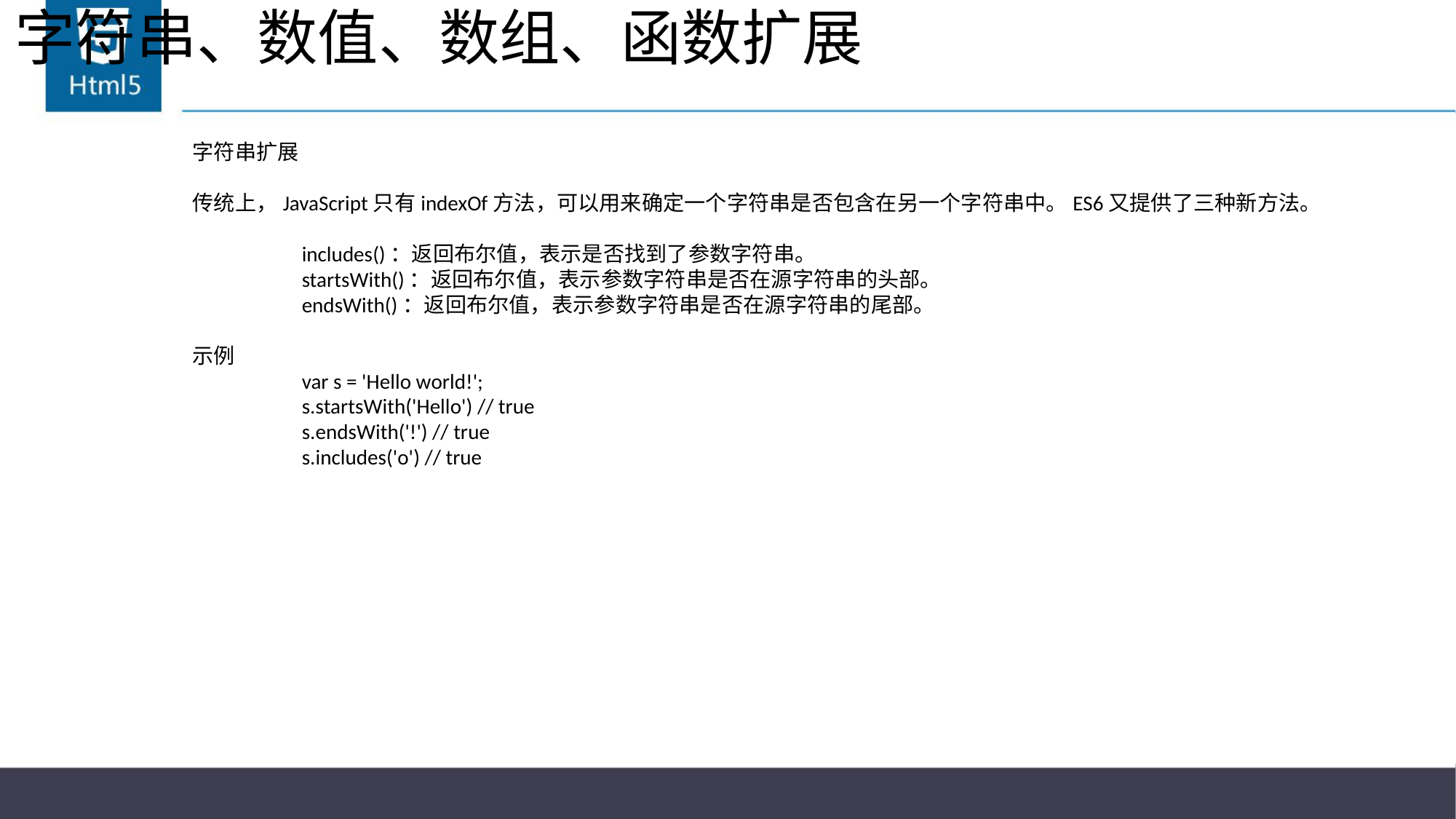

# 字符串、数值、数组、函数扩展
字符串扩展

传统上，JavaScript只有indexOf方法，可以用来确定一个字符串是否包含在另一个字符串中。ES6又提供了三种新方法。

	includes()：返回布尔值，表示是否找到了参数字符串。
	startsWith()：返回布尔值，表示参数字符串是否在源字符串的头部。
	endsWith()：返回布尔值，表示参数字符串是否在源字符串的尾部。

示例
	var s = 'Hello world!';
	s.startsWith('Hello') // true
	s.endsWith('!') // true
	s.includes('o') // true